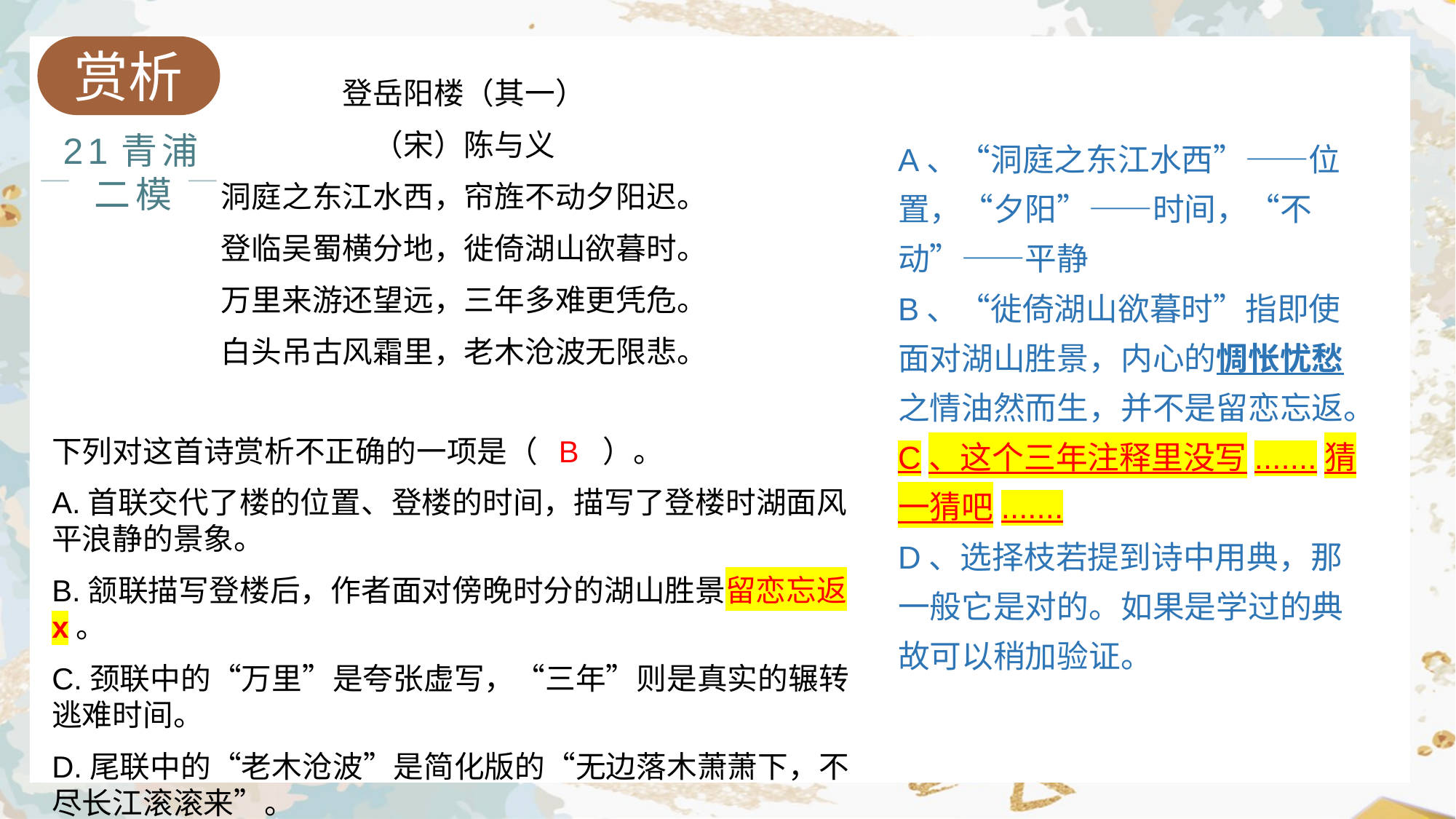

赏析
登岳阳楼（其一）
（宋）陈与义
洞庭之东江水西，帘旌不动夕阳迟。
登临吴蜀横分地，徙倚湖山欲暮时。
万里来游还望远，三年多难更凭危。
白头吊古风霜里，老木沧波无限悲。

下列对这首诗赏析不正确的一项是（  B  ）。
A.首联交代了楼的位置、登楼的时间，描写了登楼时湖面风平浪静的景象。
B.颔联描写登楼后，作者面对傍晚时分的湖山胜景留恋忘返x。
C.颈联中的“万里”是夸张虚写，“三年”则是真实的辗转逃难时间。
D.尾联中的“老木沧波”是简化版的“无边落木萧萧下，不尽长江滚滚来”。
21青浦二模
A、“洞庭之东江水西”——位置，“夕阳”——时间，“不动”——平静
B、“徙倚湖山欲暮时”指即使面对湖山胜景，内心的惆怅忧愁之情油然而生，并不是留恋忘返。
C、这个三年注释里没写.......猜一猜吧.......
D、选择枝若提到诗中用典，那一般它是对的。如果是学过的典故可以稍加验证。